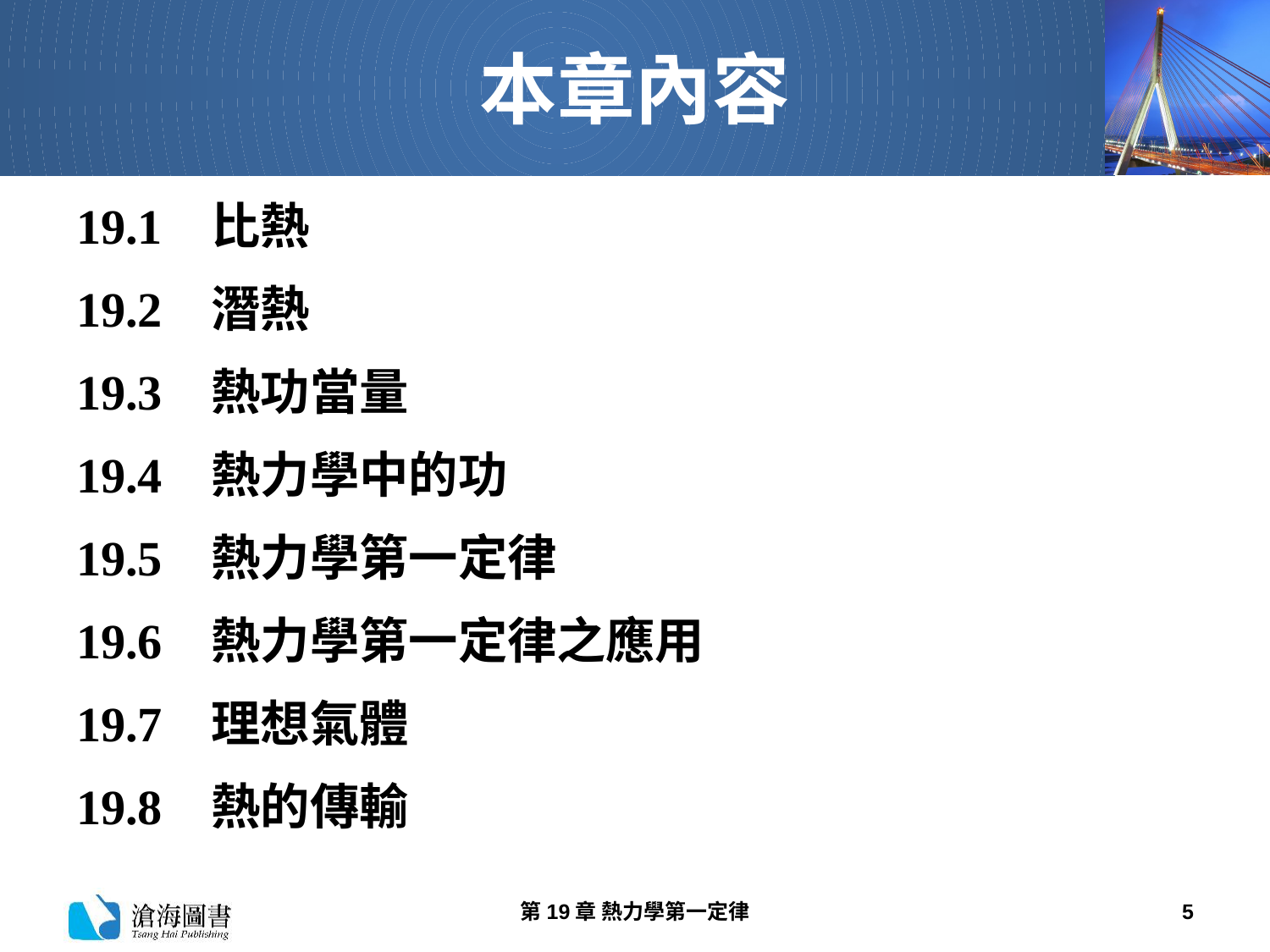

# 本章內容
19.1   比熱
19.2   潛熱
19.3   熱功當量
19.4   熱力學中的功
19.5   熱力學第一定律
19.6   熱力學第一定律之應用
19.7   理想氣體
19.8   熱的傳輸
第19章 熱力學第一定律
5